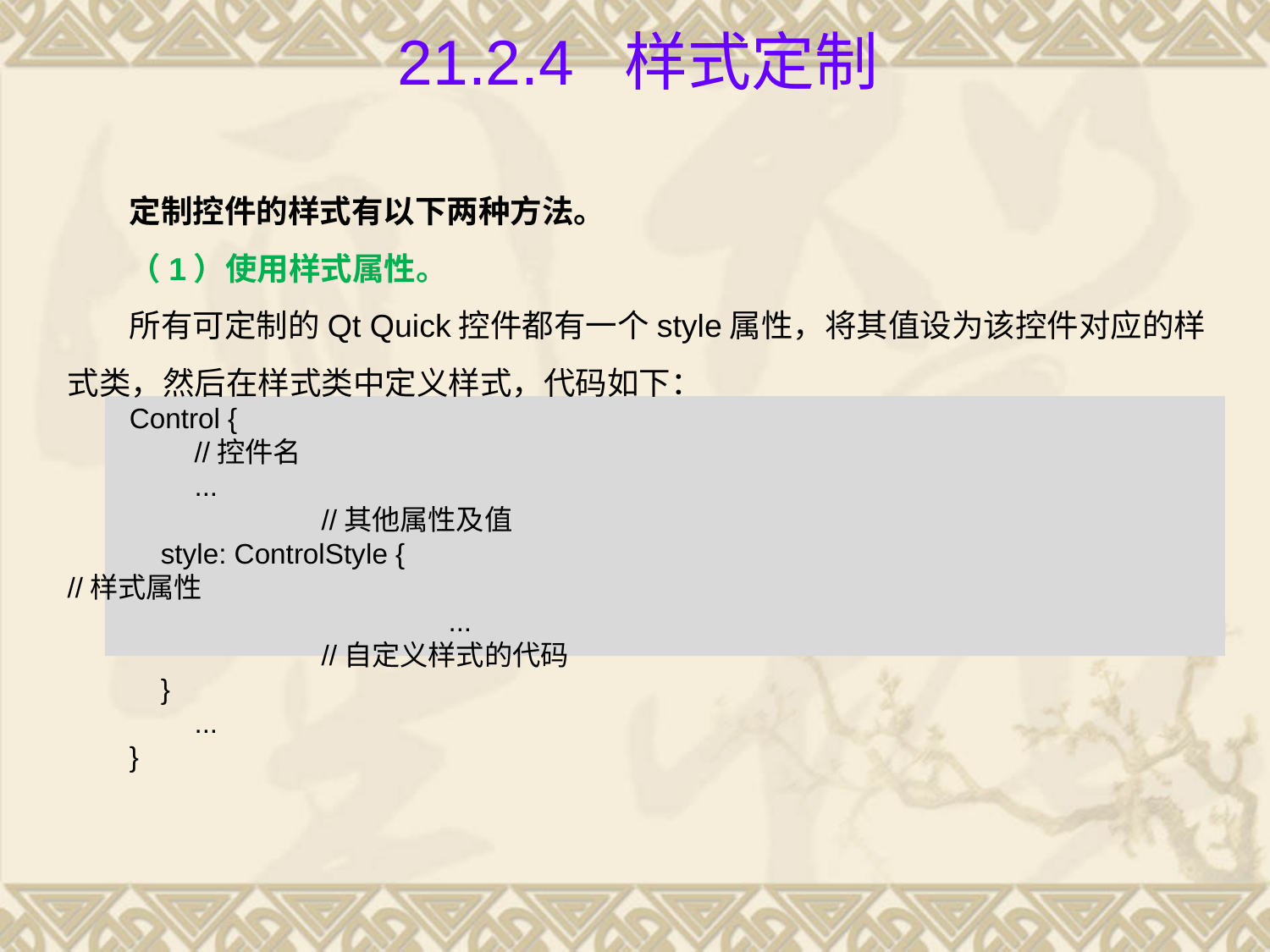

# 21.2.4  样式定制
定制控件的样式有以下两种方法。
（1）使用样式属性。
所有可定制的Qt Quick控件都有一个style属性，将其值设为该控件对应的样式类，然后在样式类中定义样式，代码如下：
Control {									//控件名
	...										//其他属性及值
    style: ControlStyle {							//样式属性
			...								//自定义样式的代码
    }
	...
}